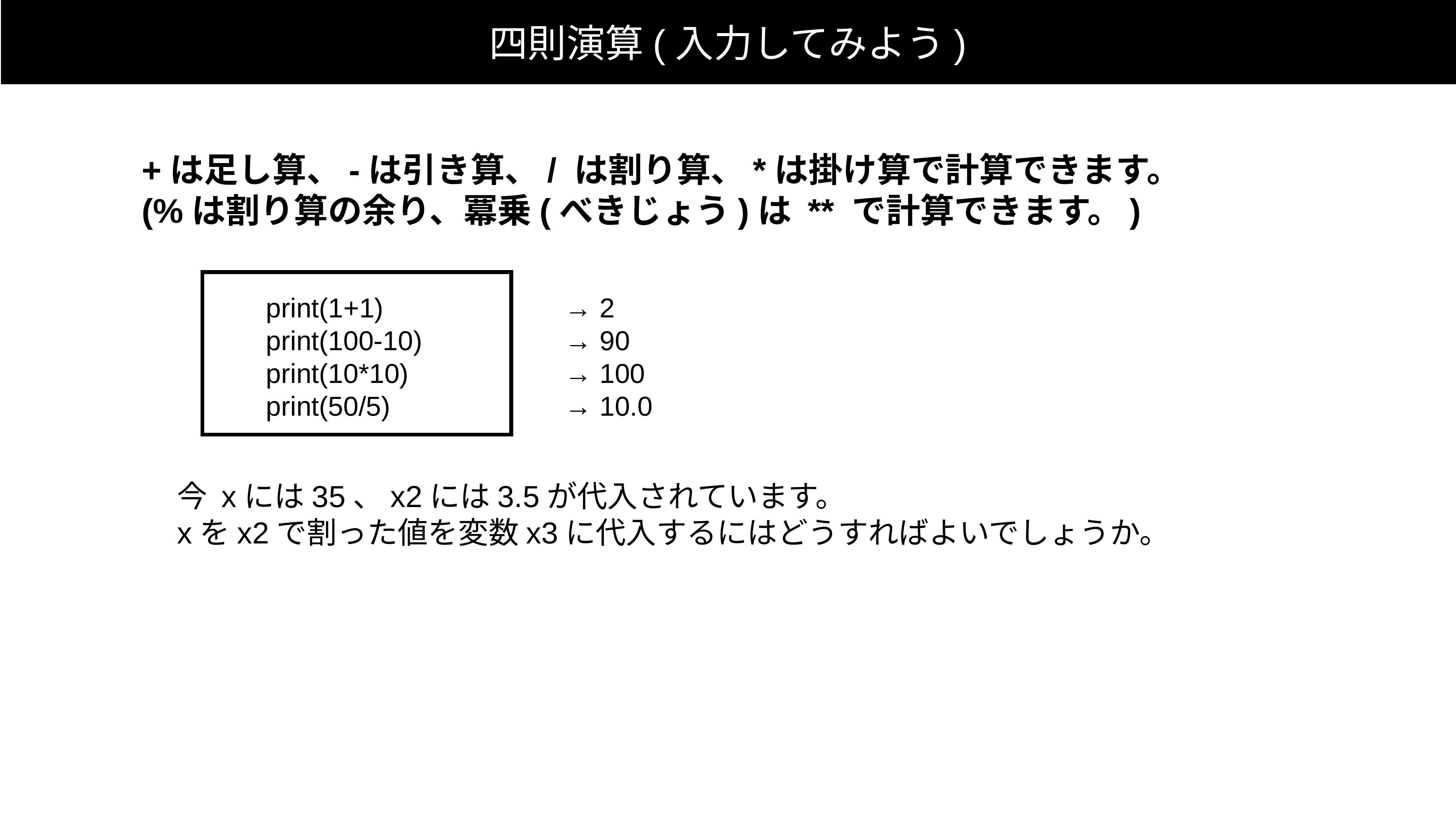

四則演算(入力してみよう)
+は足し算、-は引き算、/ は割り算、*は掛け算で計算できます。
(%は割り算の余り、冪乗(べきじょう)は ** で計算できます。)

﻿print(1+1)
print(100-10)
print(10*10)
print(50/5)
→ 2
→ 90
→ 100
→ 10.0
今 xには35、x2には3.5が代入されています。
xをx2で割った値を変数x3に代入するにはどうすればよいでしょうか。